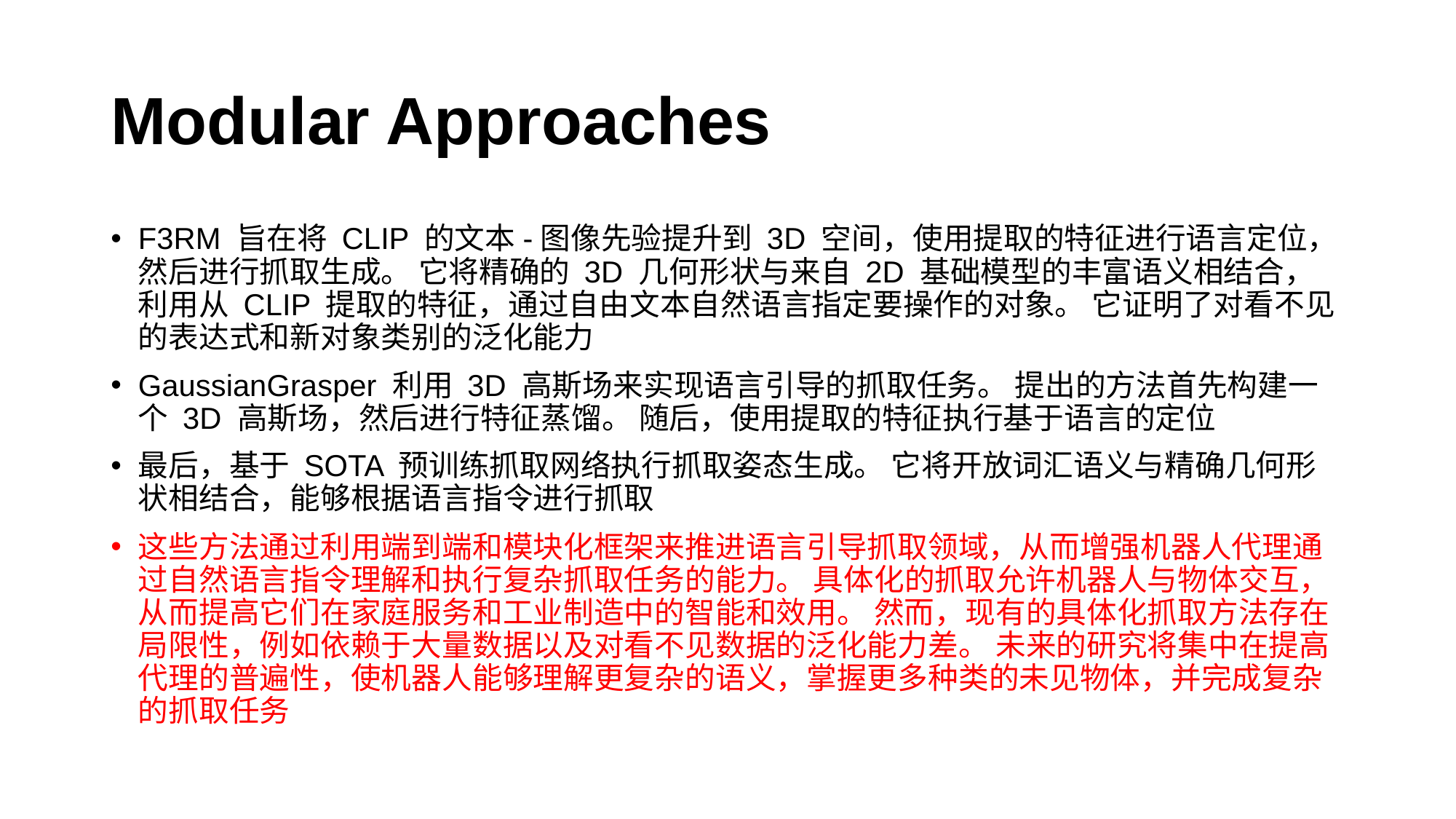

# Modular Approaches
F3RM 旨在将 CLIP 的文本-图像先验提升到 3D 空间，使用提取的特征进行语言定位，然后进行抓取生成。 它将精确的 3D 几何形状与来自 2D 基础模型的丰富语义相结合，利用从 CLIP 提取的特征，通过自由文本自然语言指定要操作的对象。 它证明了对看不见的表达式和新对象类别的泛化能力
GaussianGrasper 利用 3D 高斯场来实现语言引导的抓取任务。 提出的方法首先构建一个 3D 高斯场，然后进行特征蒸馏。 随后，使用提取的特征执行基于语言的定位
最后，基于 SOTA 预训练抓取网络执行抓取姿态生成。 它将开放词汇语义与精确几何形状相结合，能够根据语言指令进行抓取
这些方法通过利用端到端和模块化框架来推进语言引导抓取领域，从而增强机器人代理通过自然语言指令理解和执行复杂抓取任务的能力。 具体化的抓取允许机器人与物体交互，从而提高它们在家庭服务和工业制造中的智能和效用。 然而，现有的具体化抓取方法存在局限性，例如依赖于大量数据以及对看不见数据的泛化能力差。 未来的研究将集中在提高代理的普遍性，使机器人能够理解更复杂的语义，掌握更多种类的未见物体，并完成复杂的抓取任务